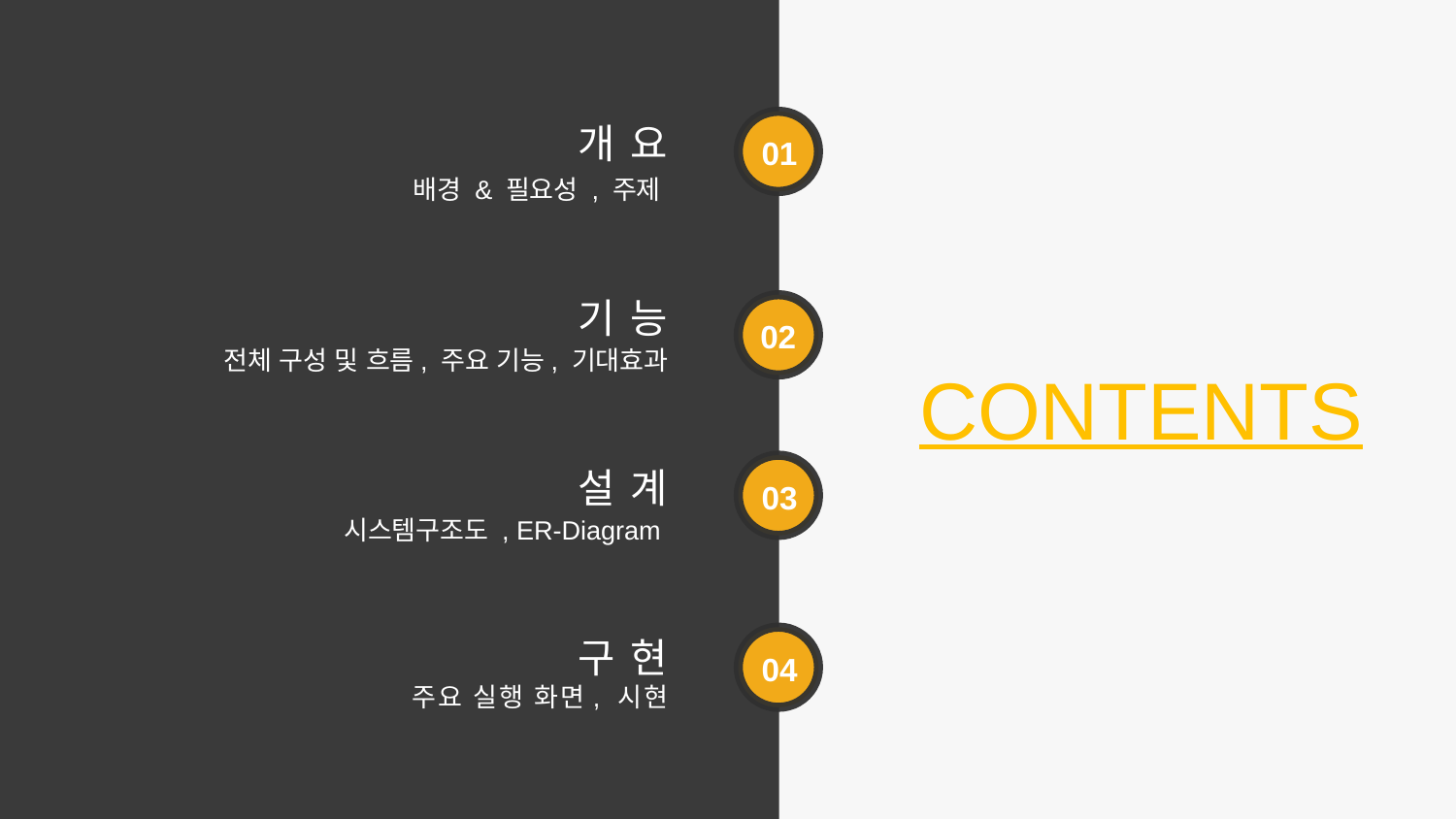

개 요
      배경 & 필요성 , 주제

기 능
        전체 구성 및 흐름, 주요 기능, 기대효과

설 계
       시스템구조도 , ER-Diagram

구 현
주요 실행 화면, 시현

01

02
CONTENTS

03

04